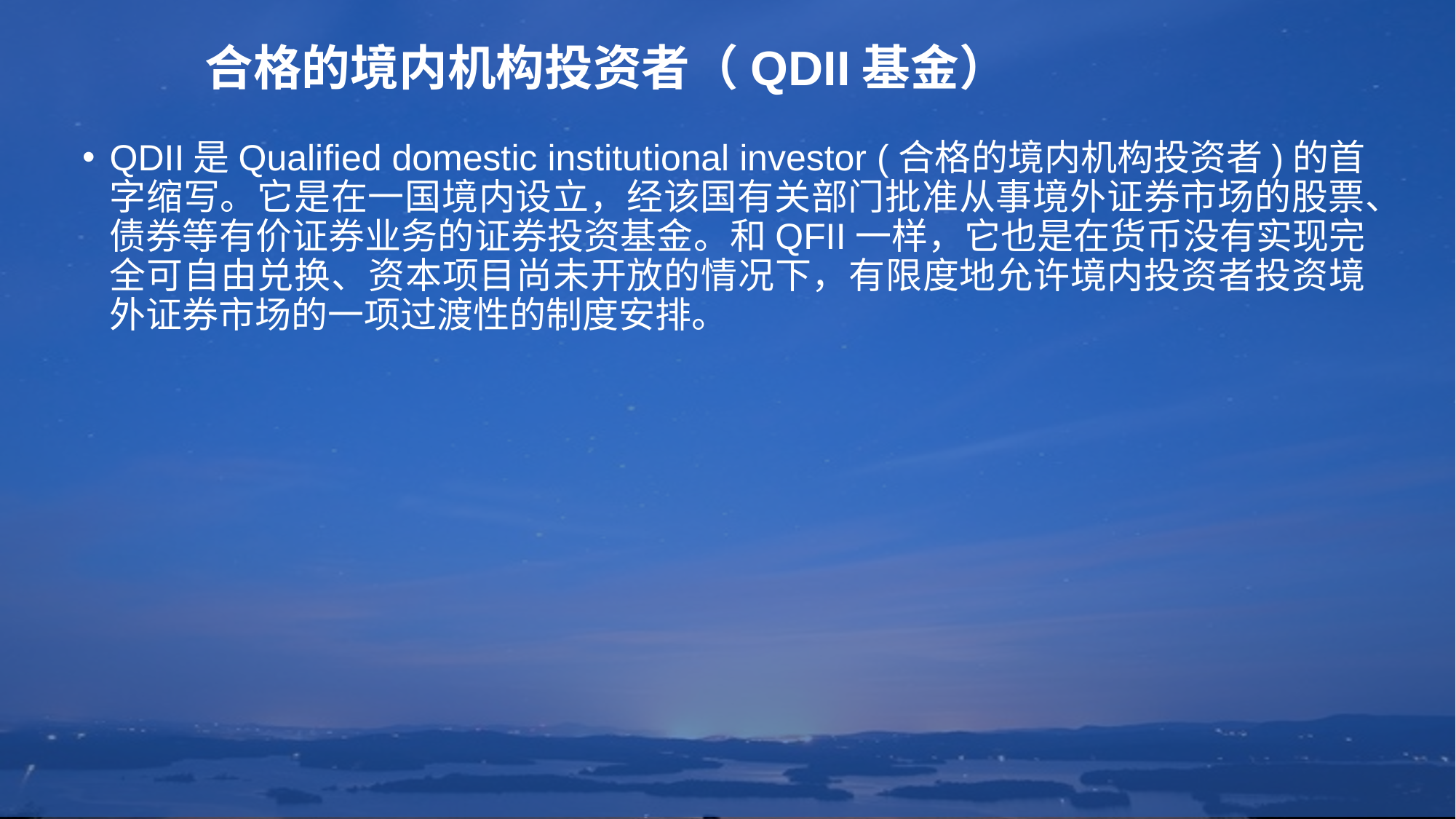

# 合格的境内机构投资者（QDII基金）
QDII是Qualified domestic institutional investor (合格的境内机构投资者)的首字缩写。它是在一国境内设立，经该国有关部门批准从事境外证券市场的股票、债券等有价证券业务的证券投资基金。和QFII一样，它也是在货币没有实现完全可自由兑换、资本项目尚未开放的情况下，有限度地允许境内投资者投资境外证券市场的一项过渡性的制度安排。